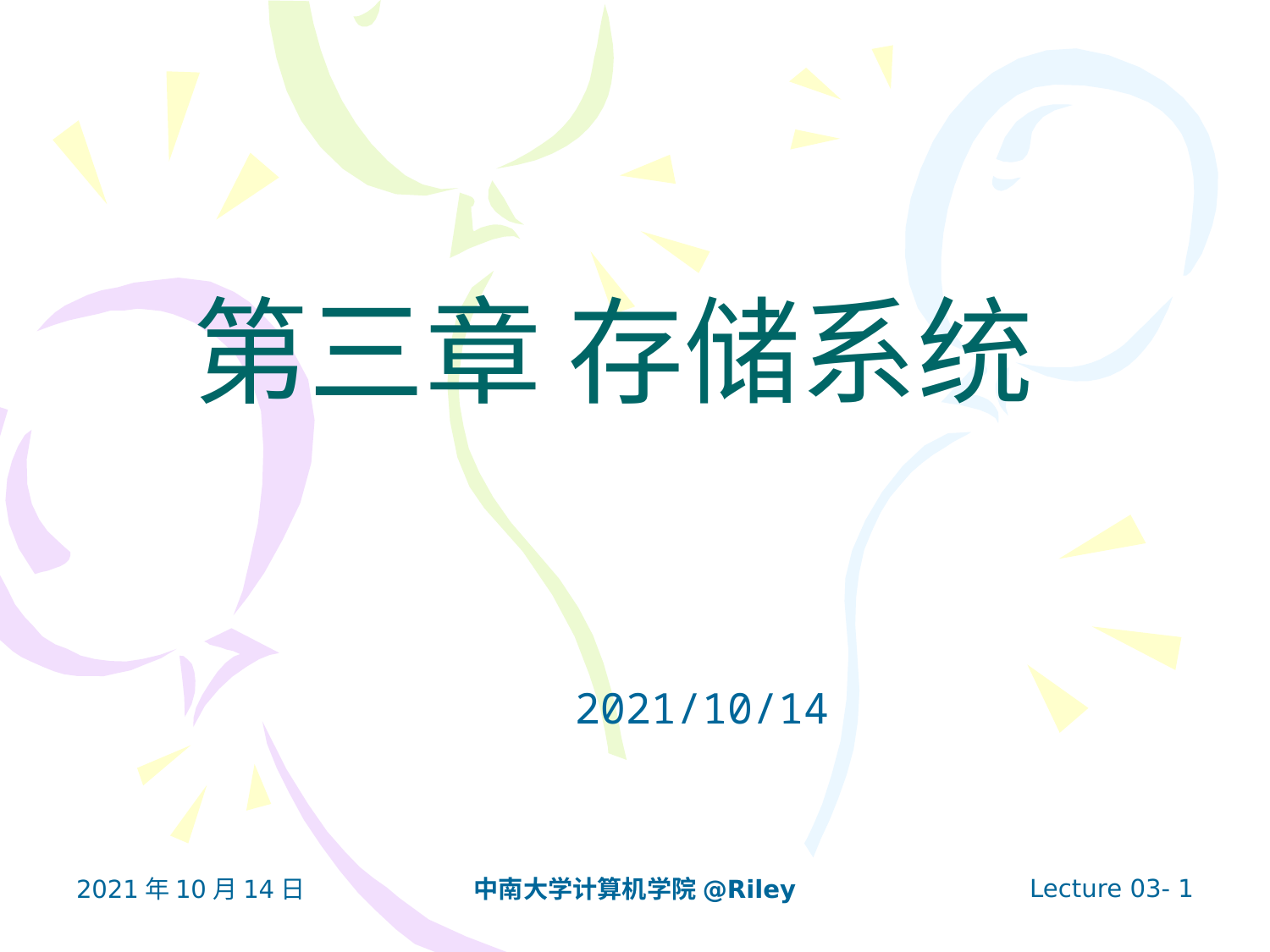

# 第三章 存储系统

2021/10/14
Lecture 03- 1
2021年10月14日
中南大学计算机学院@Riley